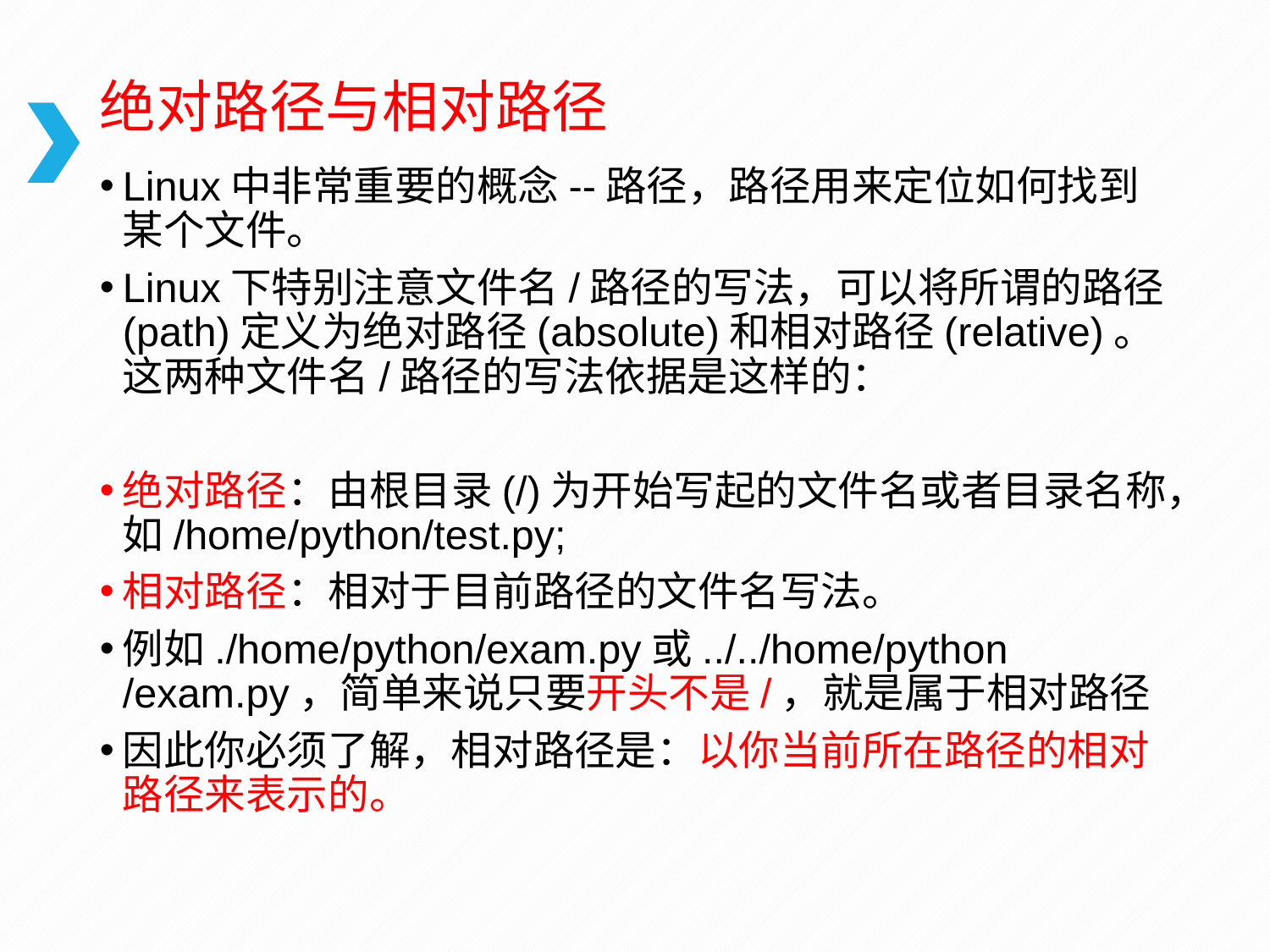

# 绝对路径与相对路径
Linux中非常重要的概念--路径，路径用来定位如何找到某个文件。
Linux下特别注意文件名/路径的写法，可以将所谓的路径(path)定义为绝对路径(absolute)和相对路径(relative)。这两种文件名/路径的写法依据是这样的：

绝对路径：由根目录(/)为开始写起的文件名或者目录名称，如/home/python/test.py;
相对路径：相对于目前路径的文件名写法。
例如./home/python/exam.py或../../home/python /exam.py，简单来说只要开头不是/，就是属于相对路径
因此你必须了解，相对路径是：以你当前所在路径的相对路径来表示的。